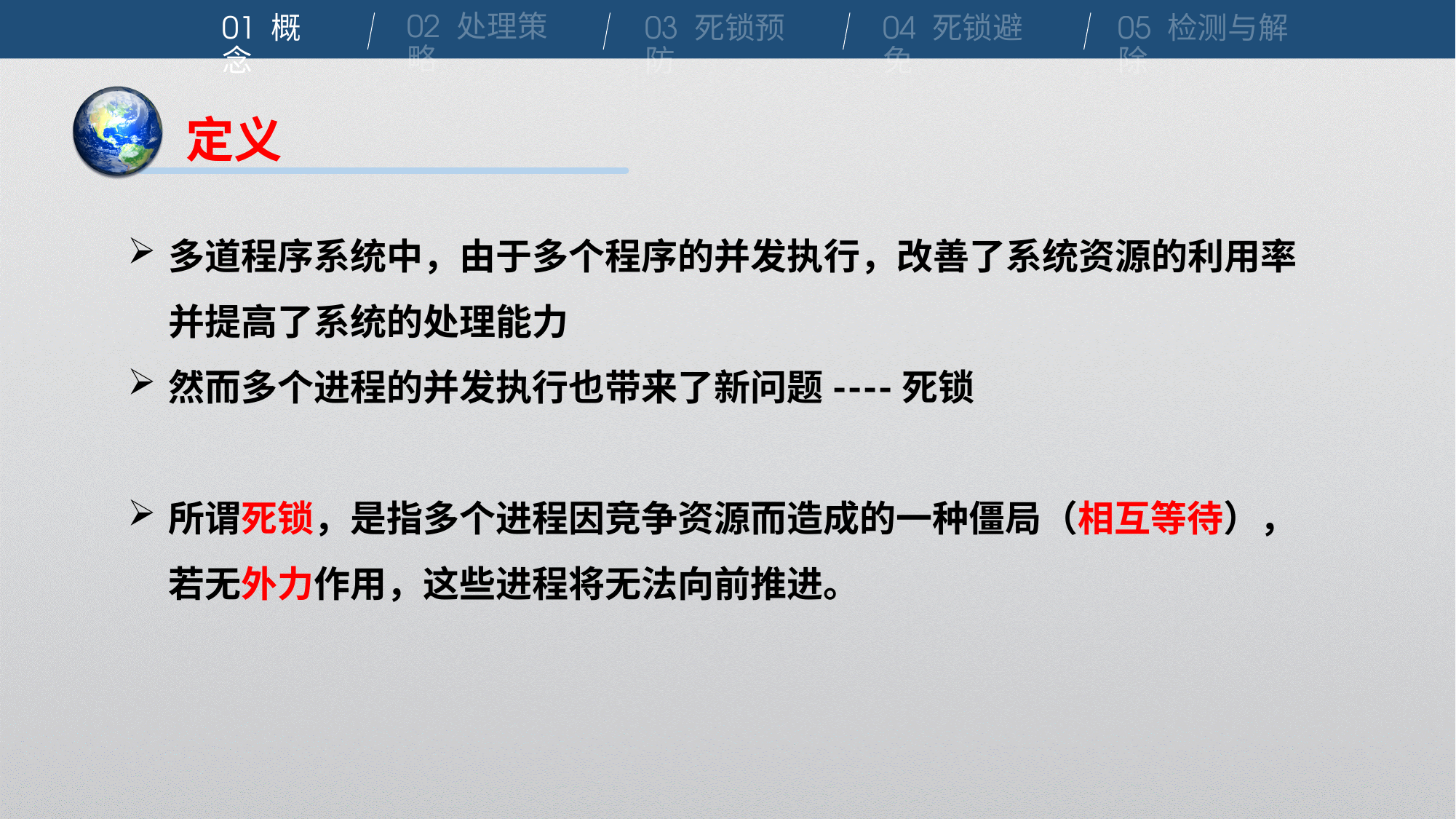

02 处理策略
01 概念
04 死锁避免
03 死锁预防
05 检测与解除
定义
多道程序系统中，由于多个程序的并发执行，改善了系统资源的利用率并提高了系统的处理能力
然而多个进程的并发执行也带来了新问题----死锁

所谓死锁，是指多个进程因竞争资源而造成的一种僵局（相互等待），若无外力作用，这些进程将无法向前推进。